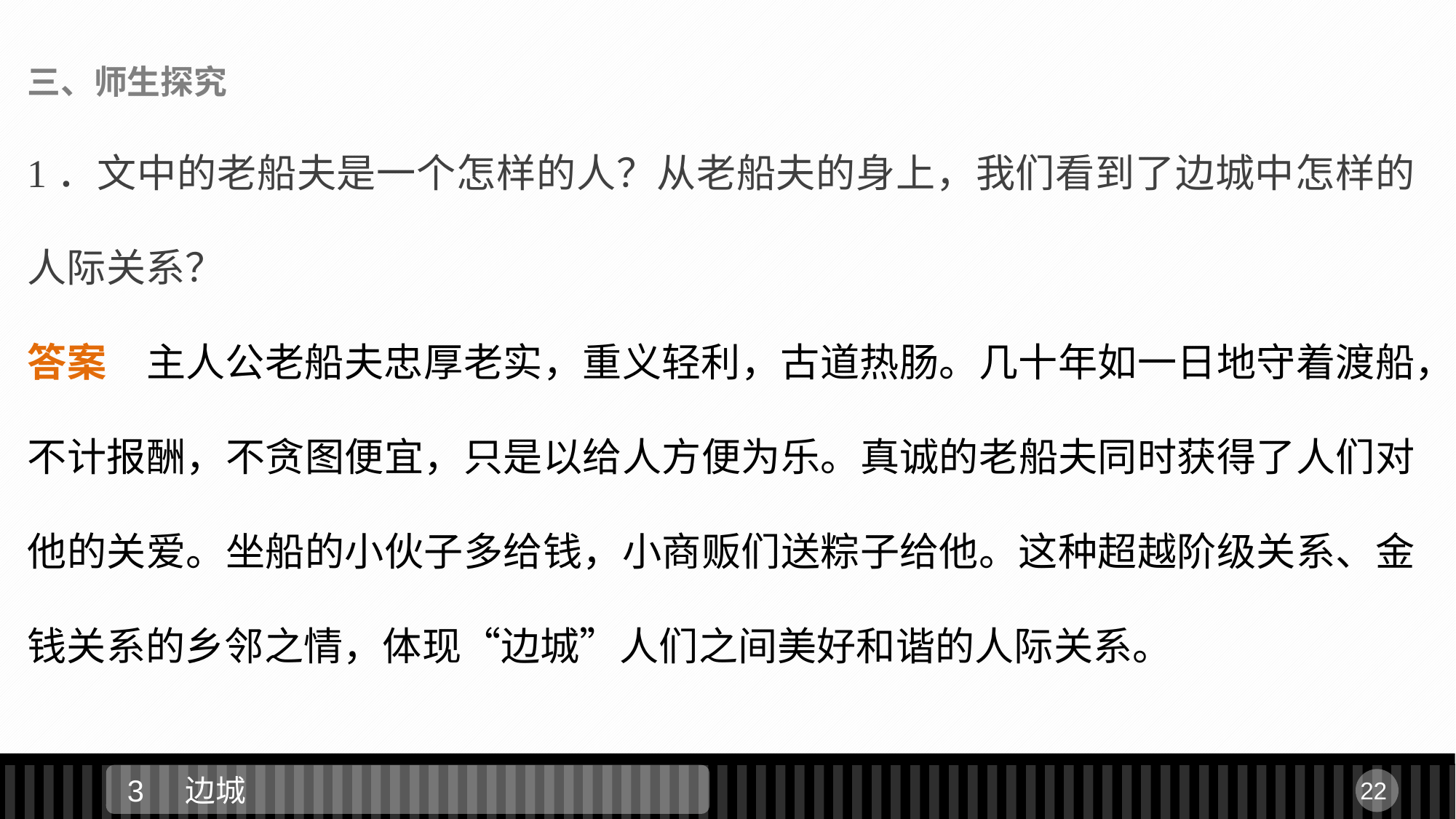

三、师生探究
1．文中的老船夫是一个怎样的人？从老船夫的身上，我们看到了边城中怎样的人际关系？
答案　主人公老船夫忠厚老实，重义轻利，古道热肠。几十年如一日地守着渡船，不计报酬，不贪图便宜，只是以给人方便为乐。真诚的老船夫同时获得了人们对他的关爱。坐船的小伙子多给钱，小商贩们送粽子给他。这种超越阶级关系、金钱关系的乡邻之情，体现“边城”人们之间美好和谐的人际关系。